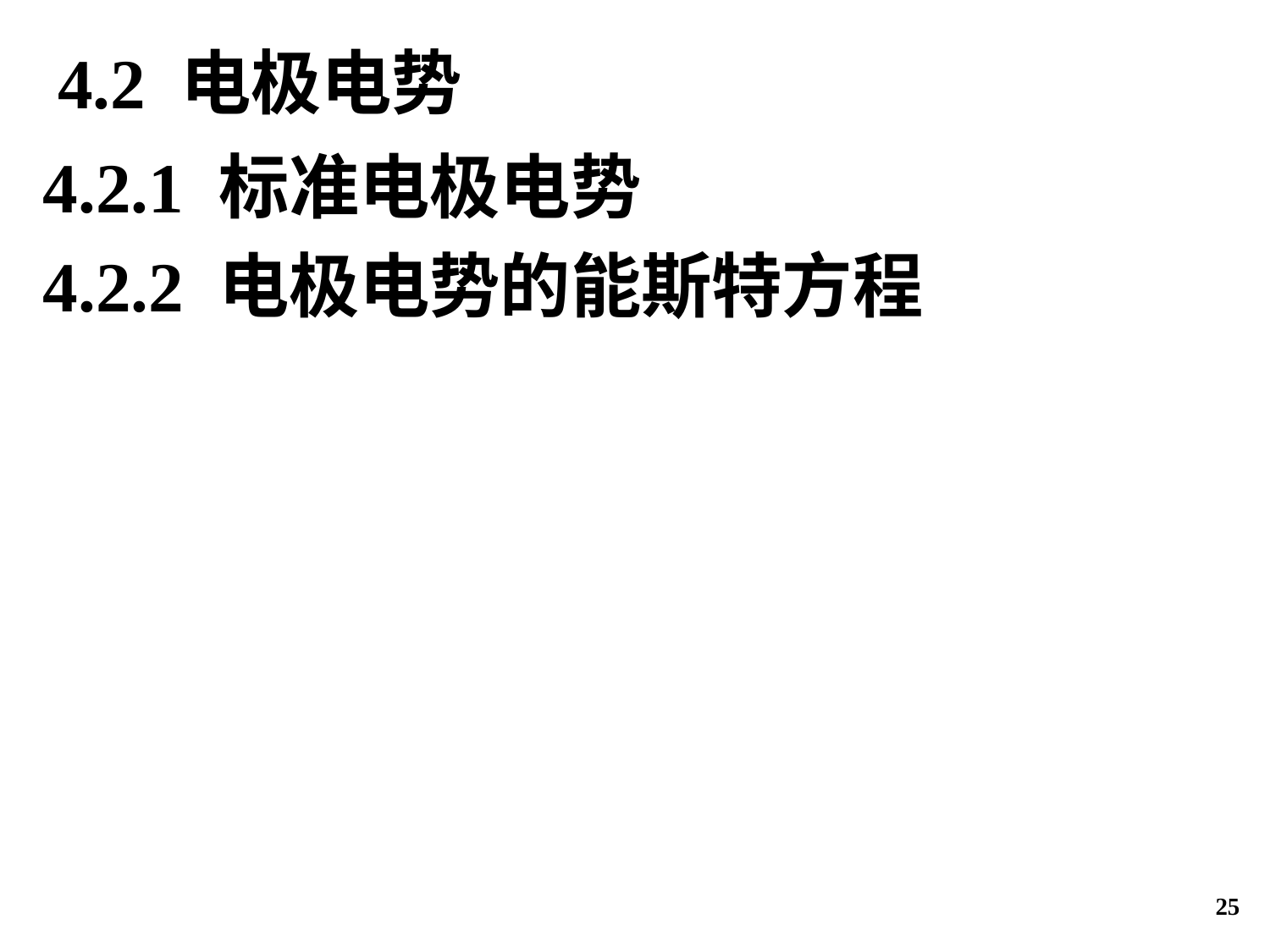

4.2 电极电势
4.2.1 标准电极电势
4.2.2 电极电势的能斯特方程
☉